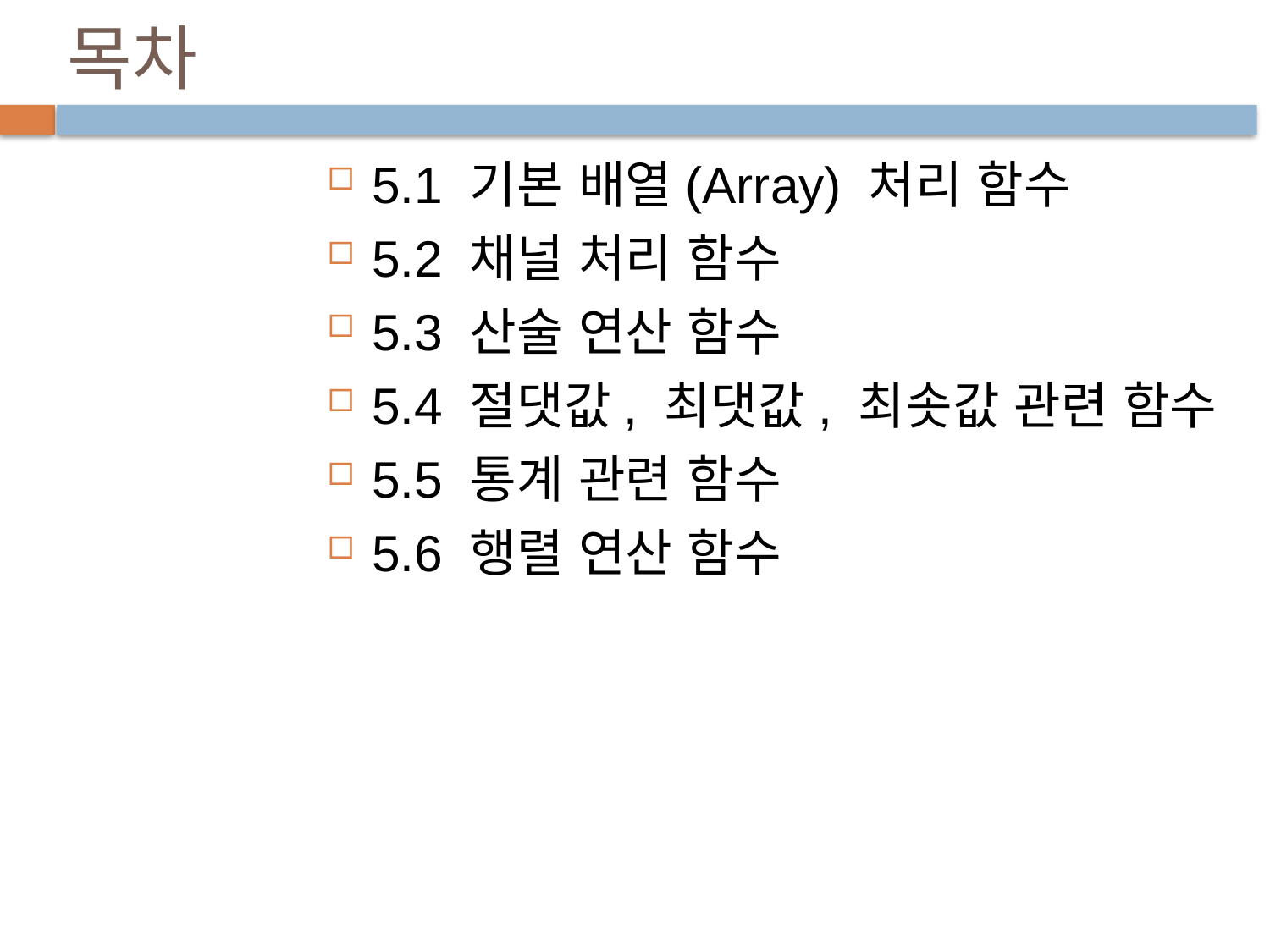

# 목차

5.1 기본 배열(Array) 처리 함수
5.2 채널 처리 함수
5.3 산술 연산 함수
5.4 절댓값, 최댓값, 최솟값 관련 함수
5.5 통계 관련 함수
5.6 행렬 연산 함수